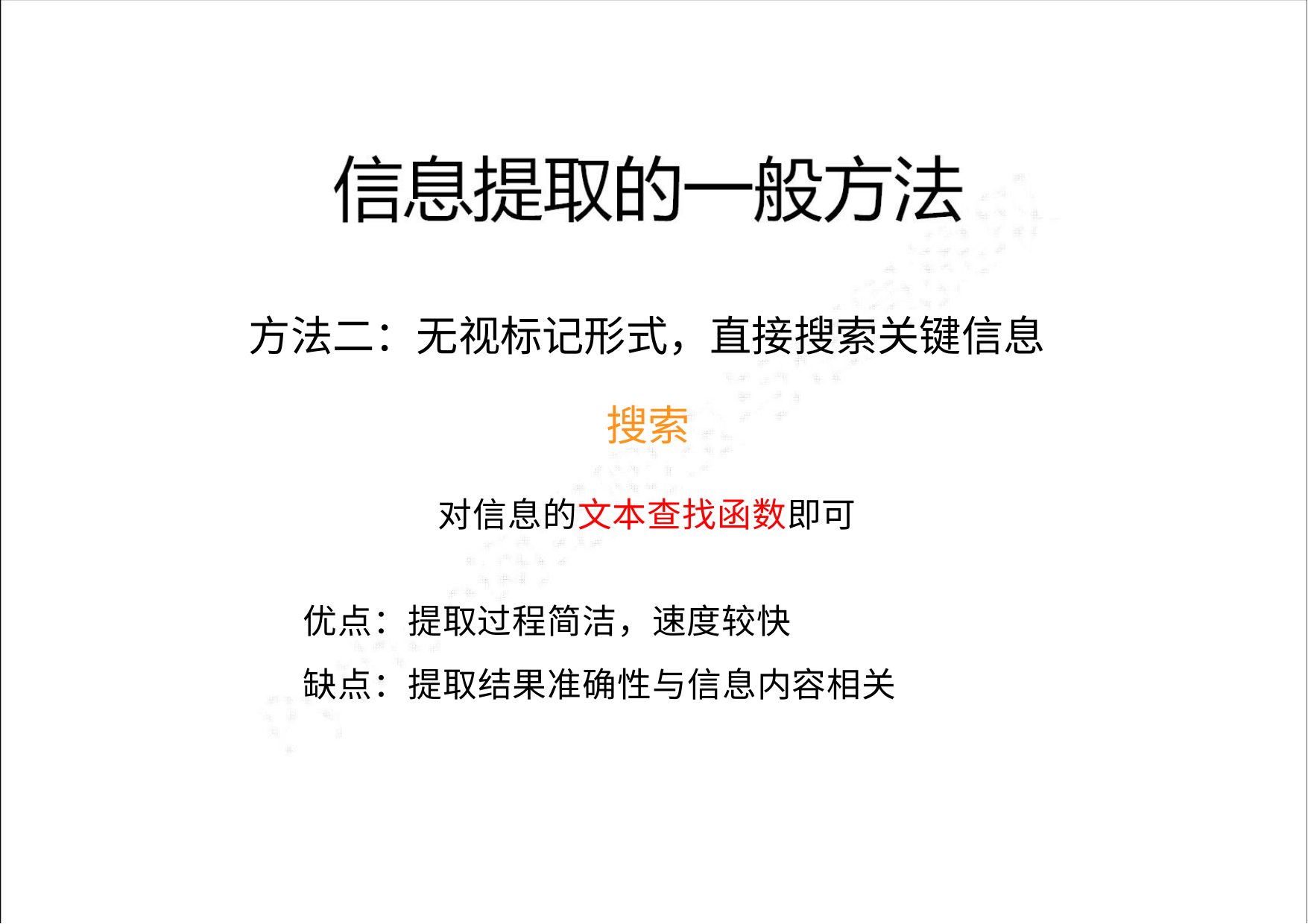

方法二：无视标记形式，直接搜索关键信息
搜索
对信息的文本查找函数即可
优点：提取过程简洁，速度较快
缺点：提取结果准确性与信息内容相关